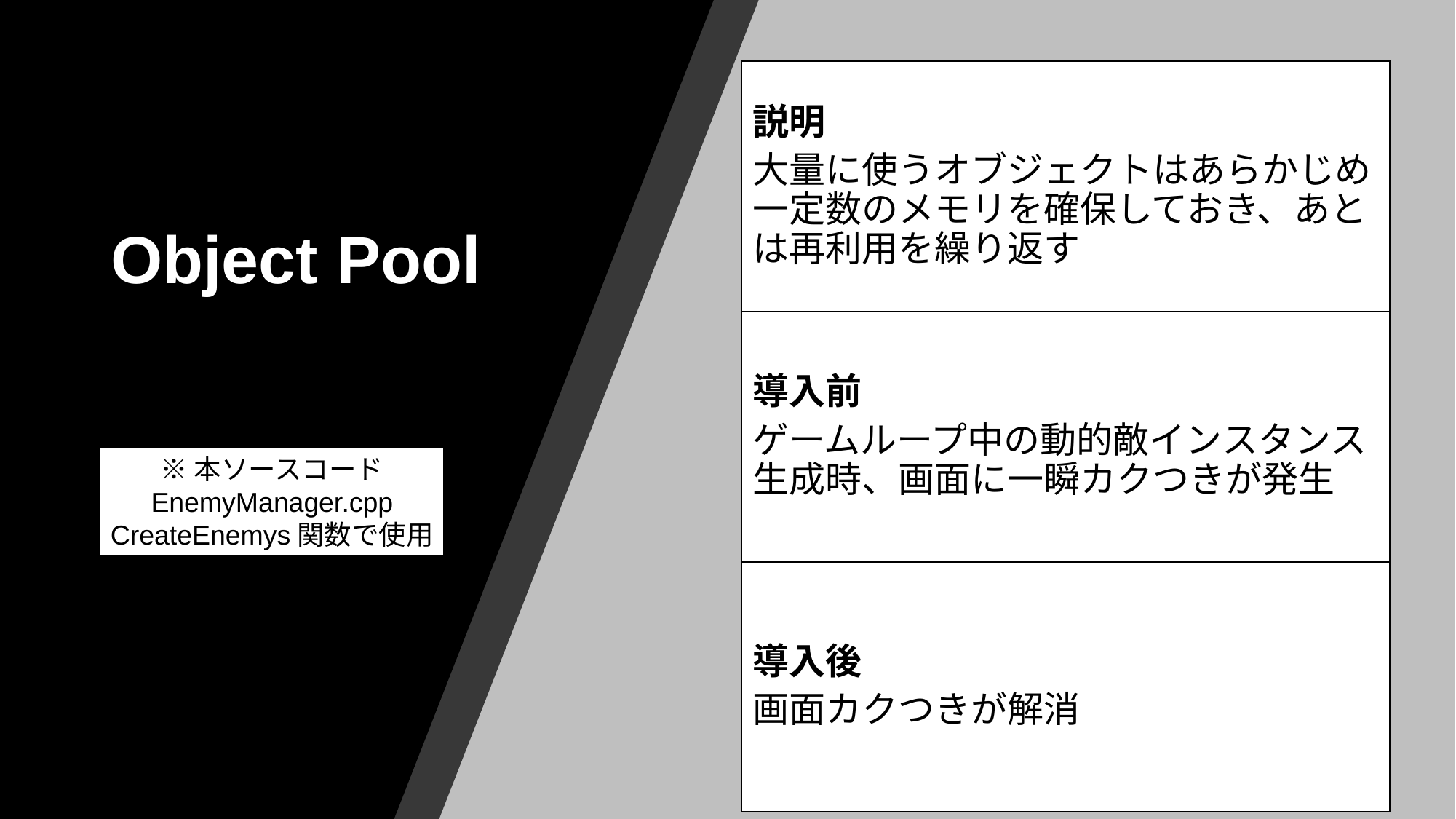

説明
大量に使うオブジェクトはあらかじめ一定数のメモリを確保しておき、あとは再利用を繰り返す
# Object Pool
導入前
ゲームループ中の動的敵インスタンス生成時、画面に一瞬カクつきが発生
※本ソースコード
EnemyManager.cpp
CreateEnemys関数で使用
導入後
画面カクつきが解消